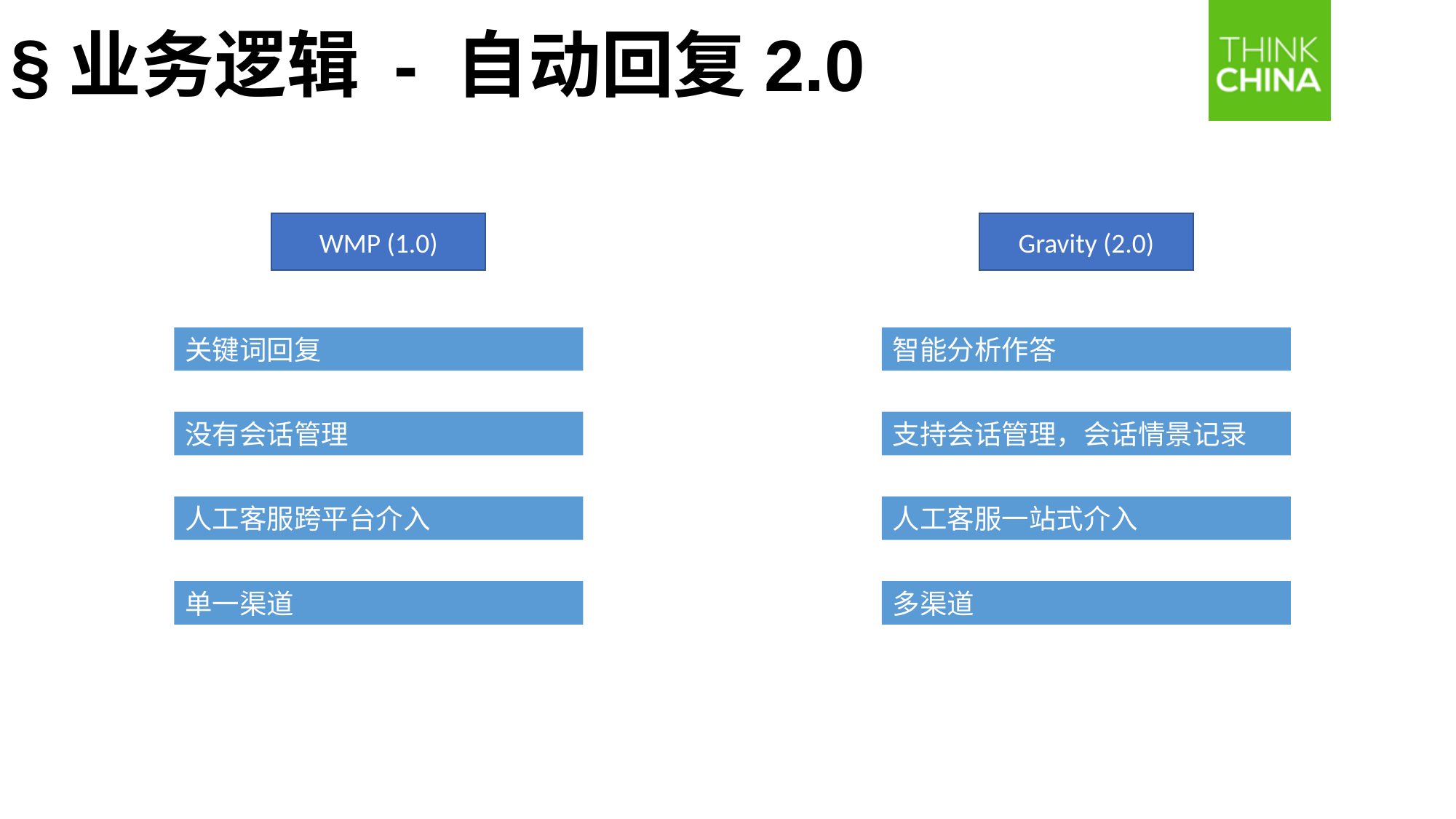

§业务逻辑 - 自动回复2.0
WMP (1.0)
Gravity (2.0)
关键词回复
智能分析作答
没有会话管理
支持会话管理，会话情景记录
人工客服跨平台介入
人工客服一站式介入
单一渠道
多渠道